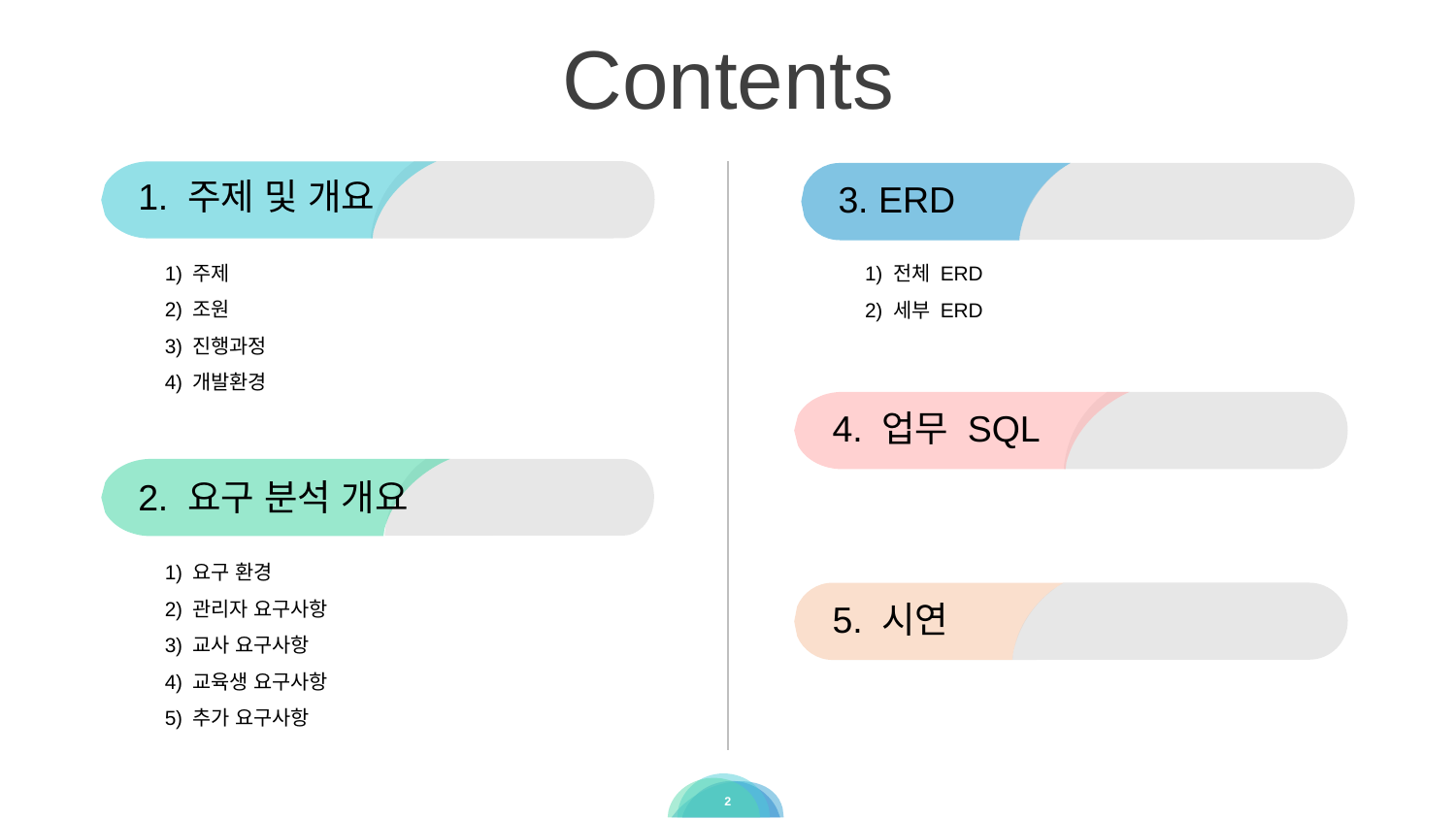

Contents

1. 주제 및 개요
3. ERD
주제
조원
진행과정
개발환경
전체 ERD
세부 ERD

4. 업무 SQL

2. 요구 분석 개요
요구 환경
관리자 요구사항
교사 요구사항
교육생 요구사항
추가 요구사항

5. 시연

2